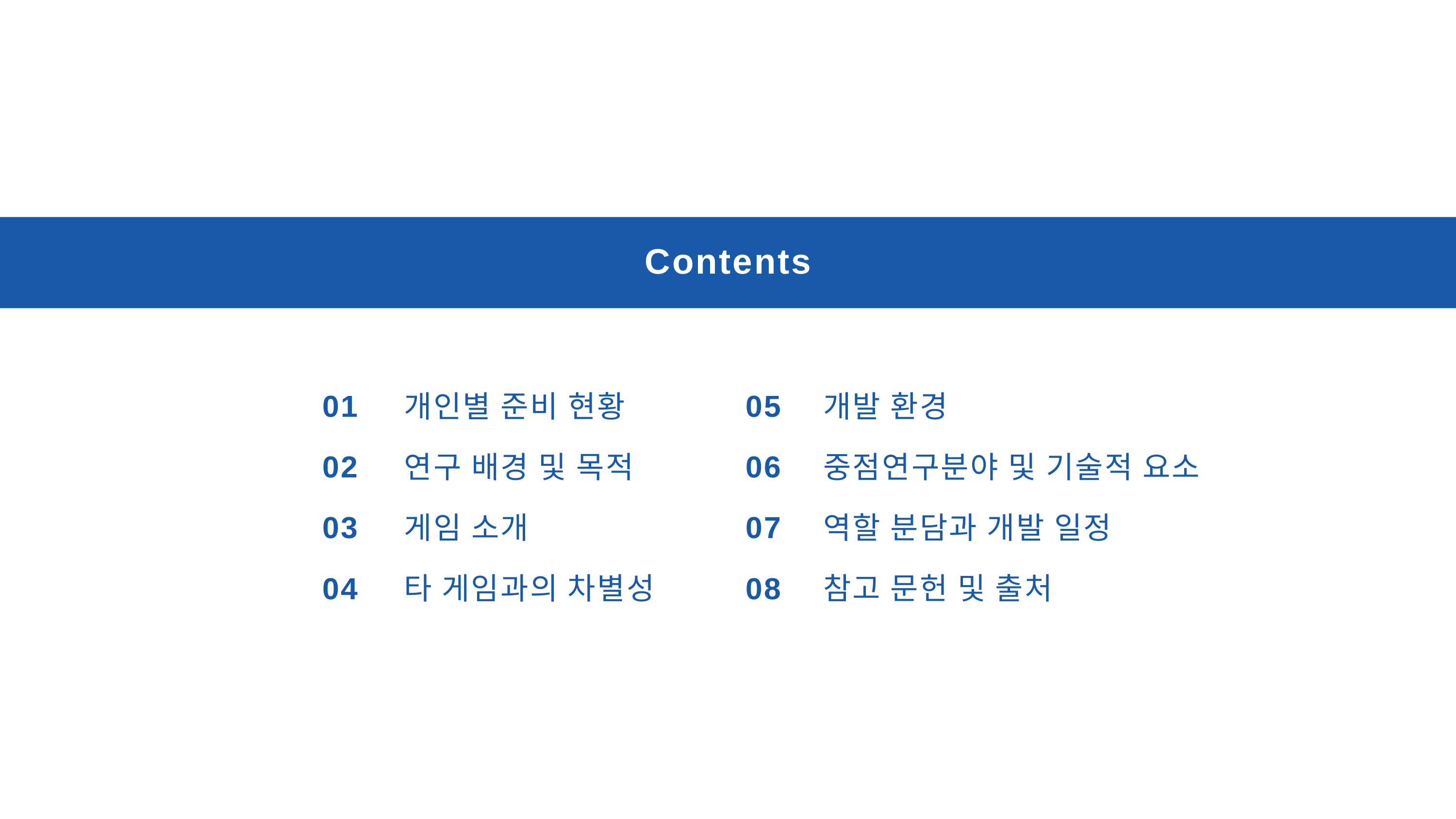

Contents
01
02
03
04
05
06
07
08
개인별 준비 현황
연구 배경 및 목적
게임 소개
타 게임과의 차별성
개발 환경
중점연구분야 및 기술적 요소
역할 분담과 개발 일정
참고 문헌 및 출처